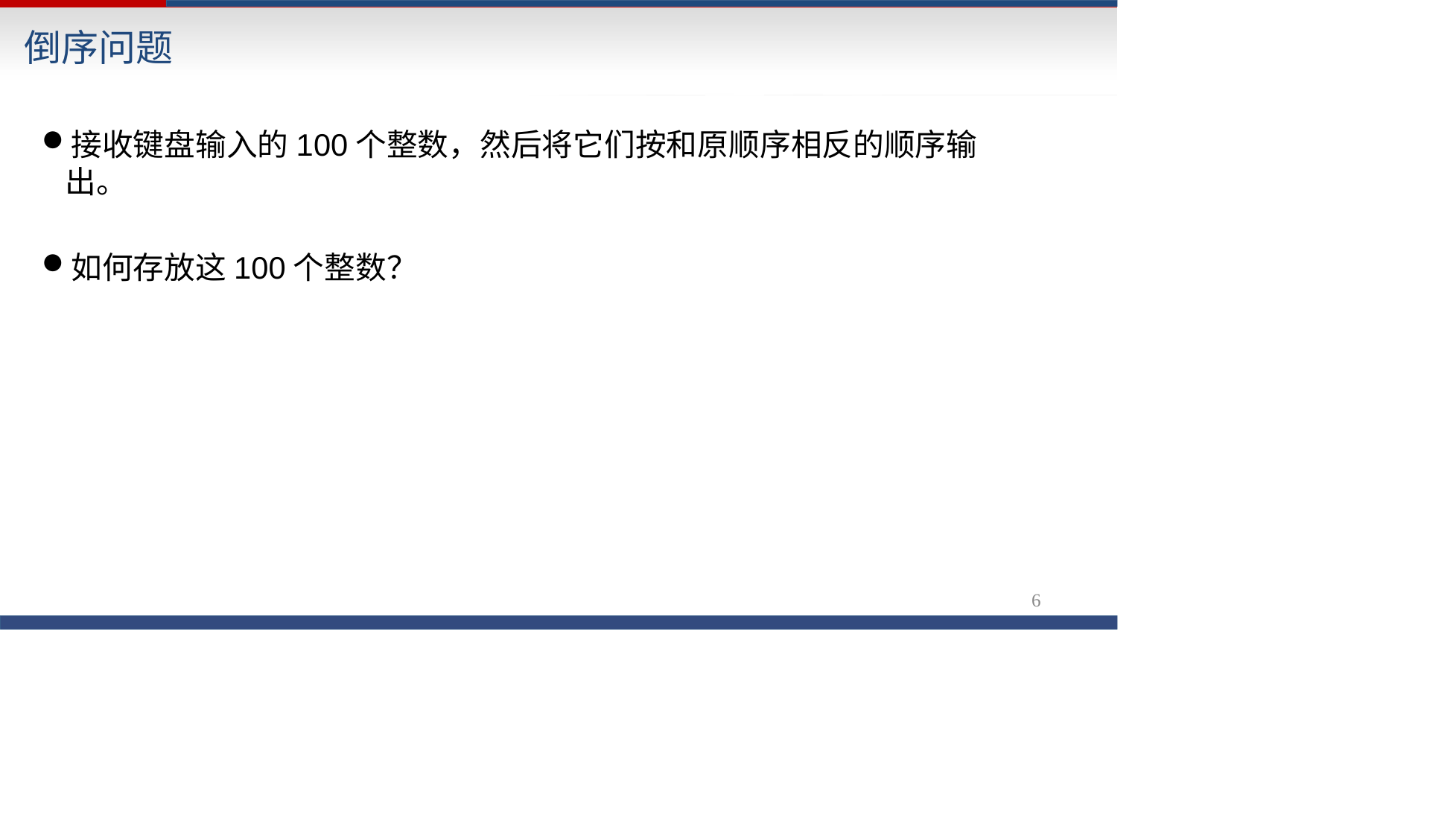

# 倒序问题
接收键盘输入的100个整数，然后将它们按和原顺序相反的顺序输出。

如何存放这100个整数？
6